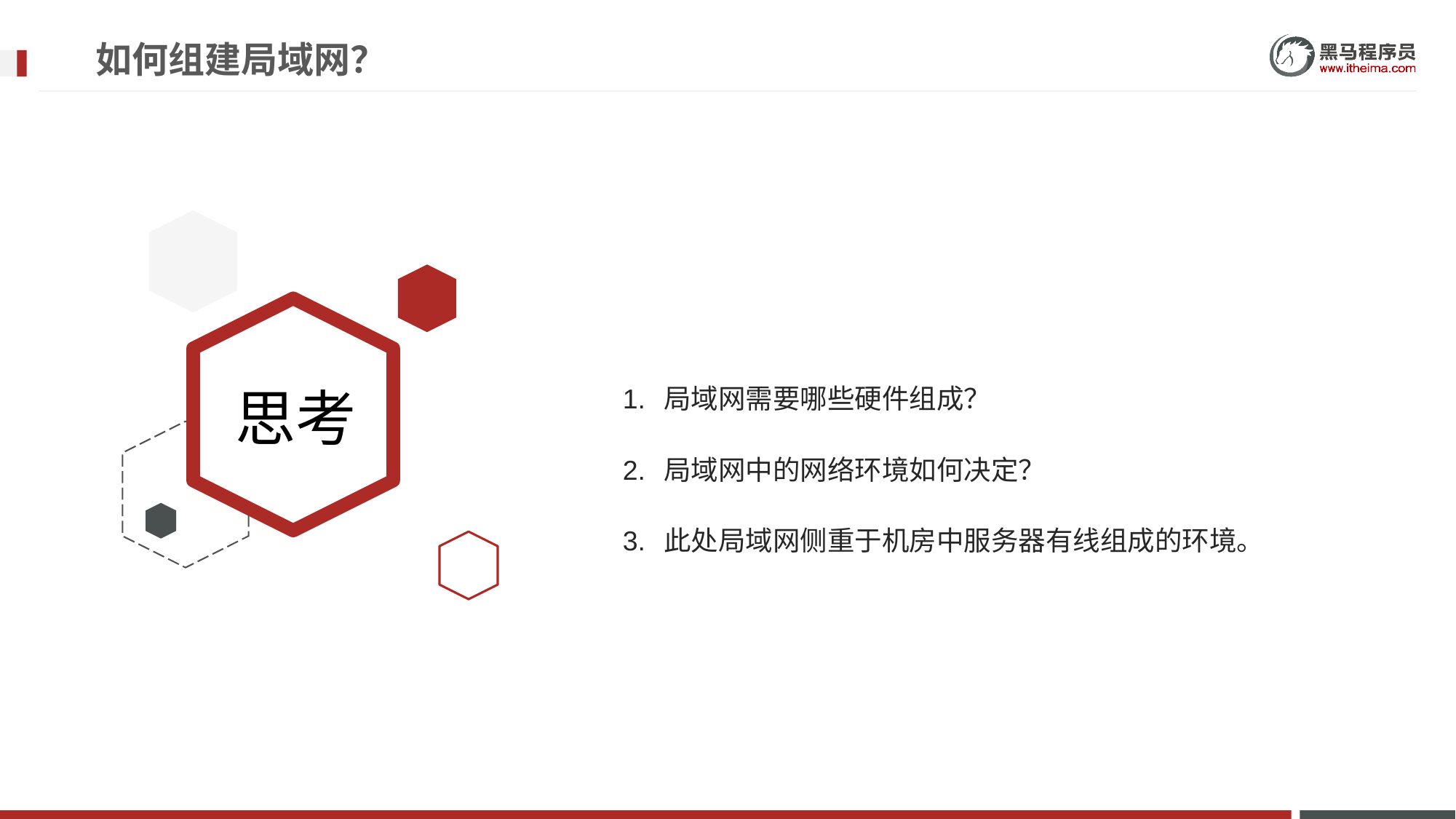

# 如何组建局域网？
局域网需要哪些硬件组成？
局域网中的网络环境如何决定？
此处局域网侧重于机房中服务器有线组成的环境。